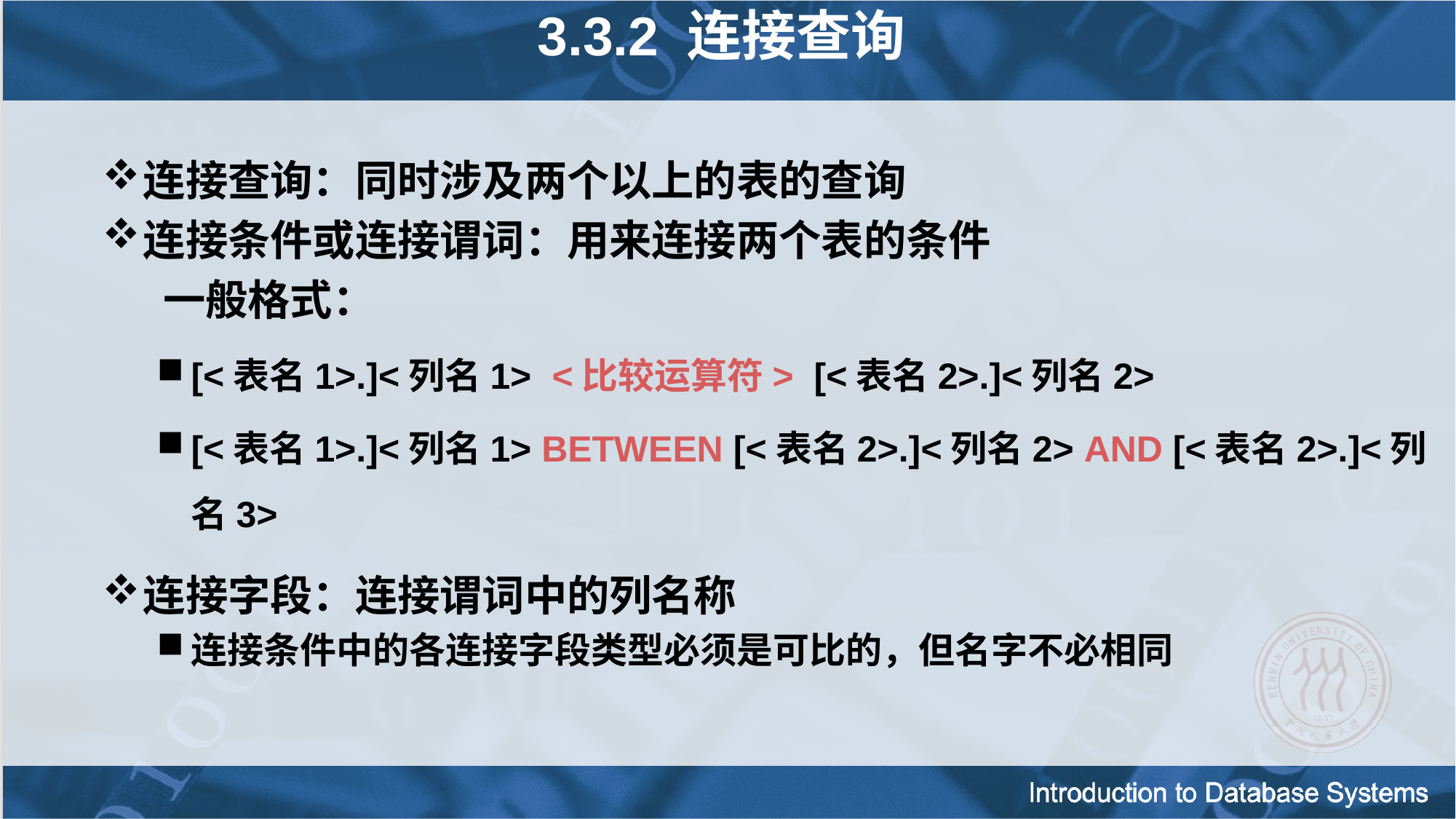

3.3.2 连接查询
连接查询：同时涉及两个以上的表的查询
连接条件或连接谓词：用来连接两个表的条件
	 一般格式：
[<表名1>.]<列名1>  <比较运算符>  [<表名2>.]<列名2>
[<表名1>.]<列名1> BETWEEN [<表名2>.]<列名2> AND [<表名2>.]<列名3>
连接字段：连接谓词中的列名称
连接条件中的各连接字段类型必须是可比的，但名字不必相同